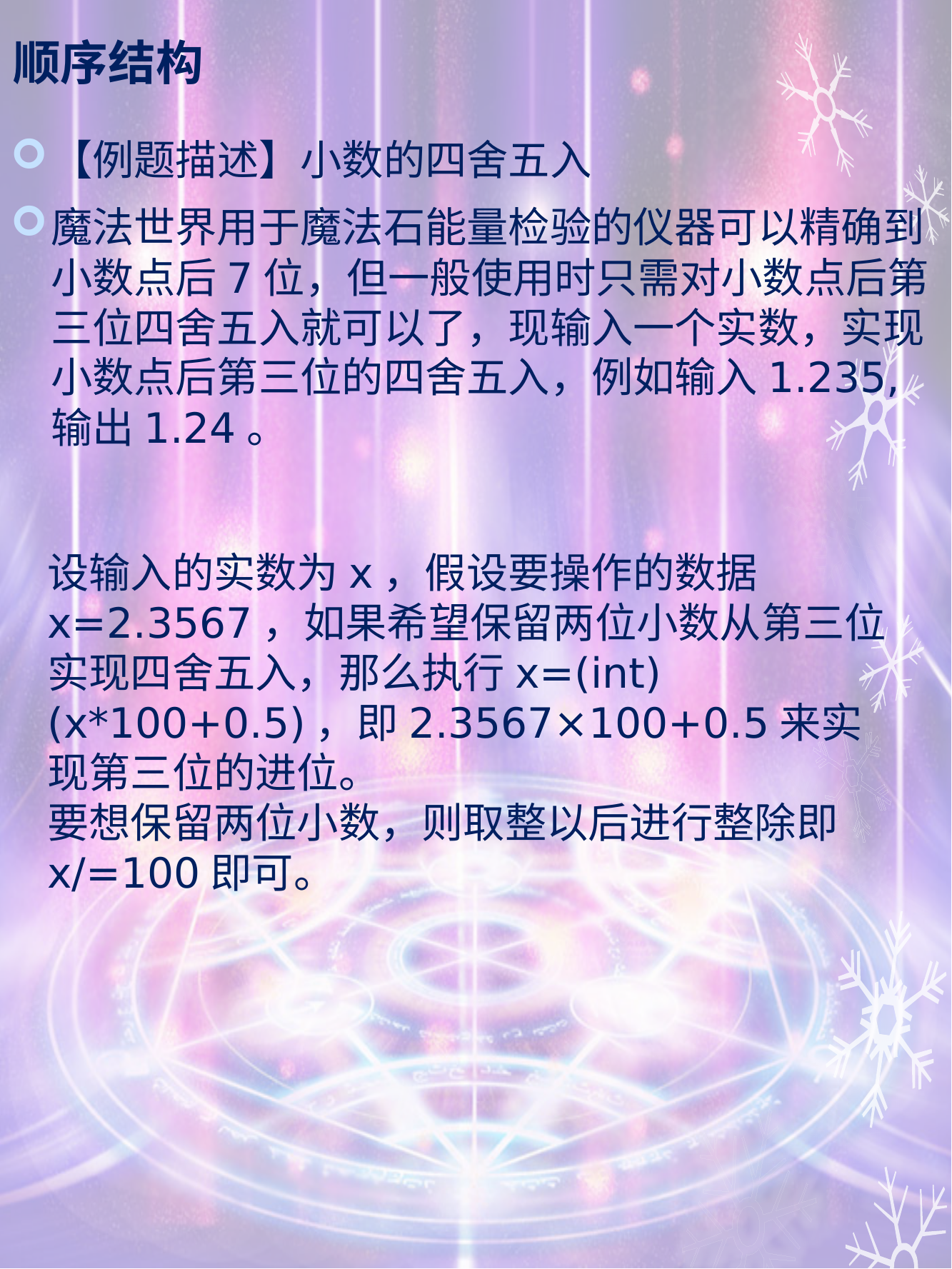

# 顺序结构
【例题描述】小数的四舍五入
魔法世界用于魔法石能量检验的仪器可以精确到小数点后7位，但一般使用时只需对小数点后第三位四舍五入就可以了，现输入一个实数，实现小数点后第三位的四舍五入，例如输入1.235,输出1.24。
设输入的实数为x，假设要操作的数据x=2.3567，如果希望保留两位小数从第三位实现四舍五入，那么执行x=(int)(x*100+0.5)，即2.3567×100+0.5来实现第三位的进位。
要想保留两位小数，则取整以后进行整除即x/=100即可。